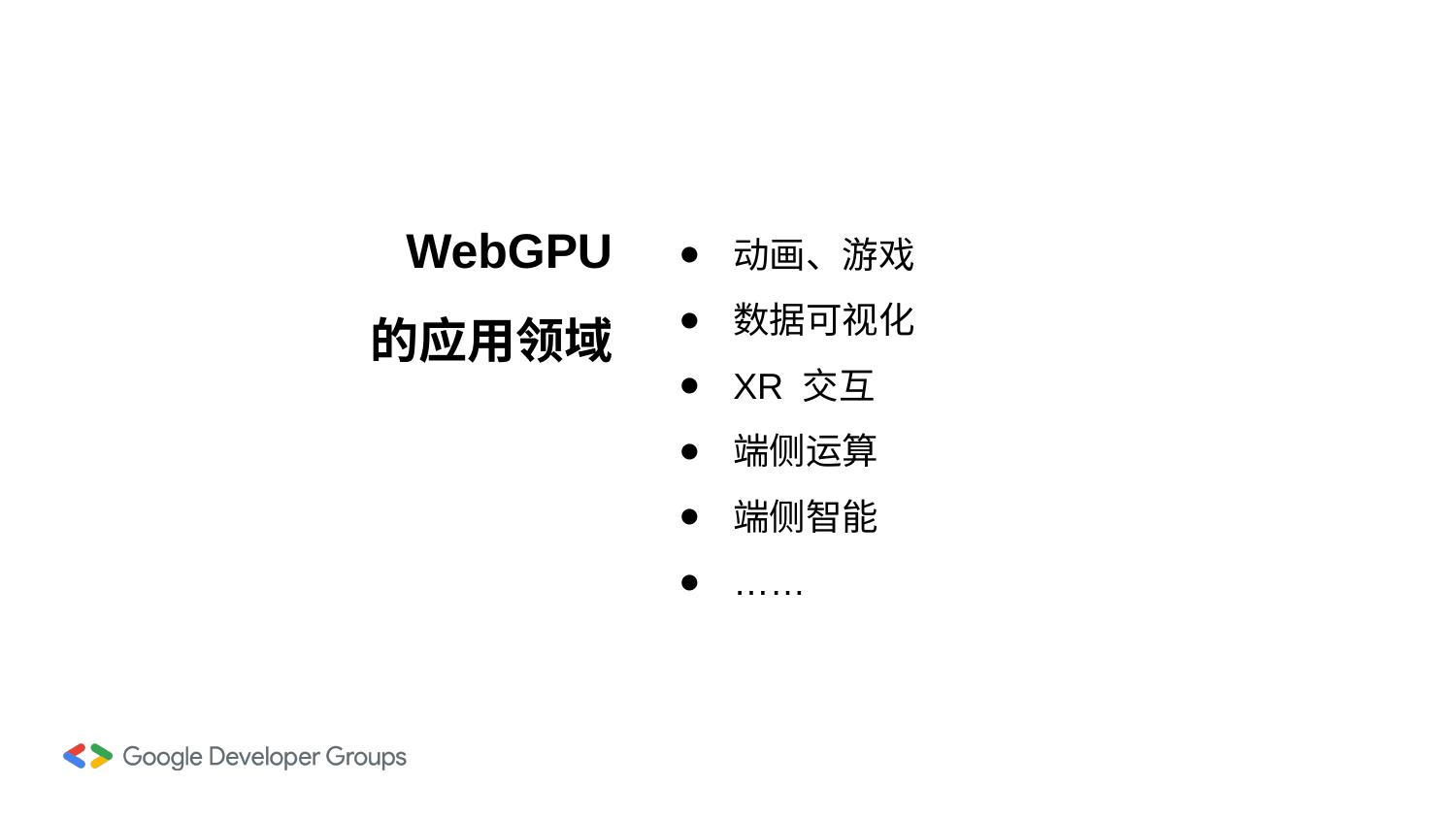

动画、游戏
数据可视化
XR 交互
端侧运算
端侧智能
……
WebGPU
的应用领域